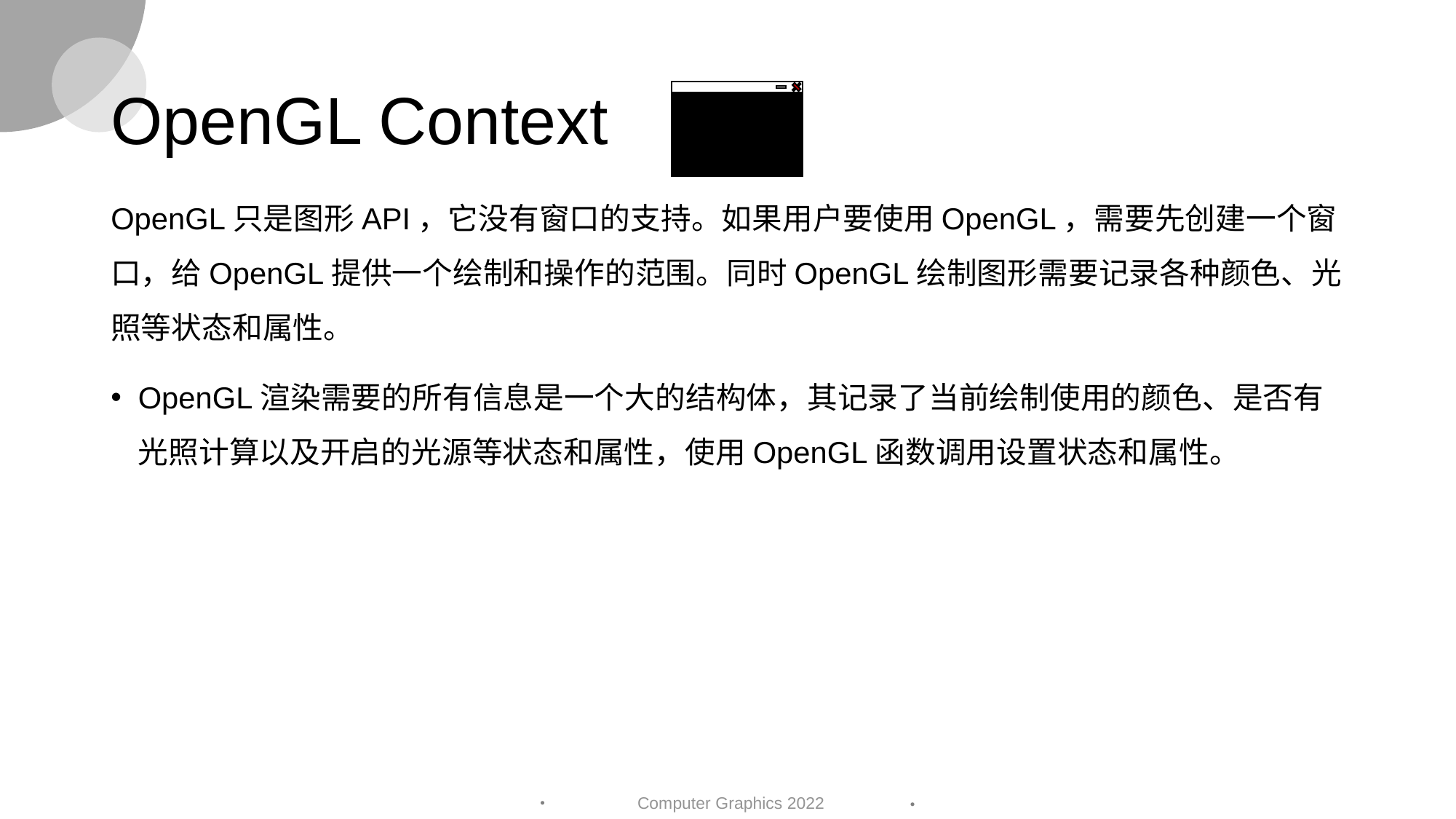

# OpenGL Context

OpenGL只是图形API，它没有窗口的支持。如果用户要使用OpenGL，需要先创建一个窗口，给OpenGL提供一个绘制和操作的范围。同时OpenGL绘制图形需要记录各种颜色、光照等状态和属性。
OpenGL渲染需要的所有信息是一个大的结构体，其记录了当前绘制使用的颜色、是否有光照计算以及开启的光源等状态和属性，使用OpenGL函数调用设置状态和属性。